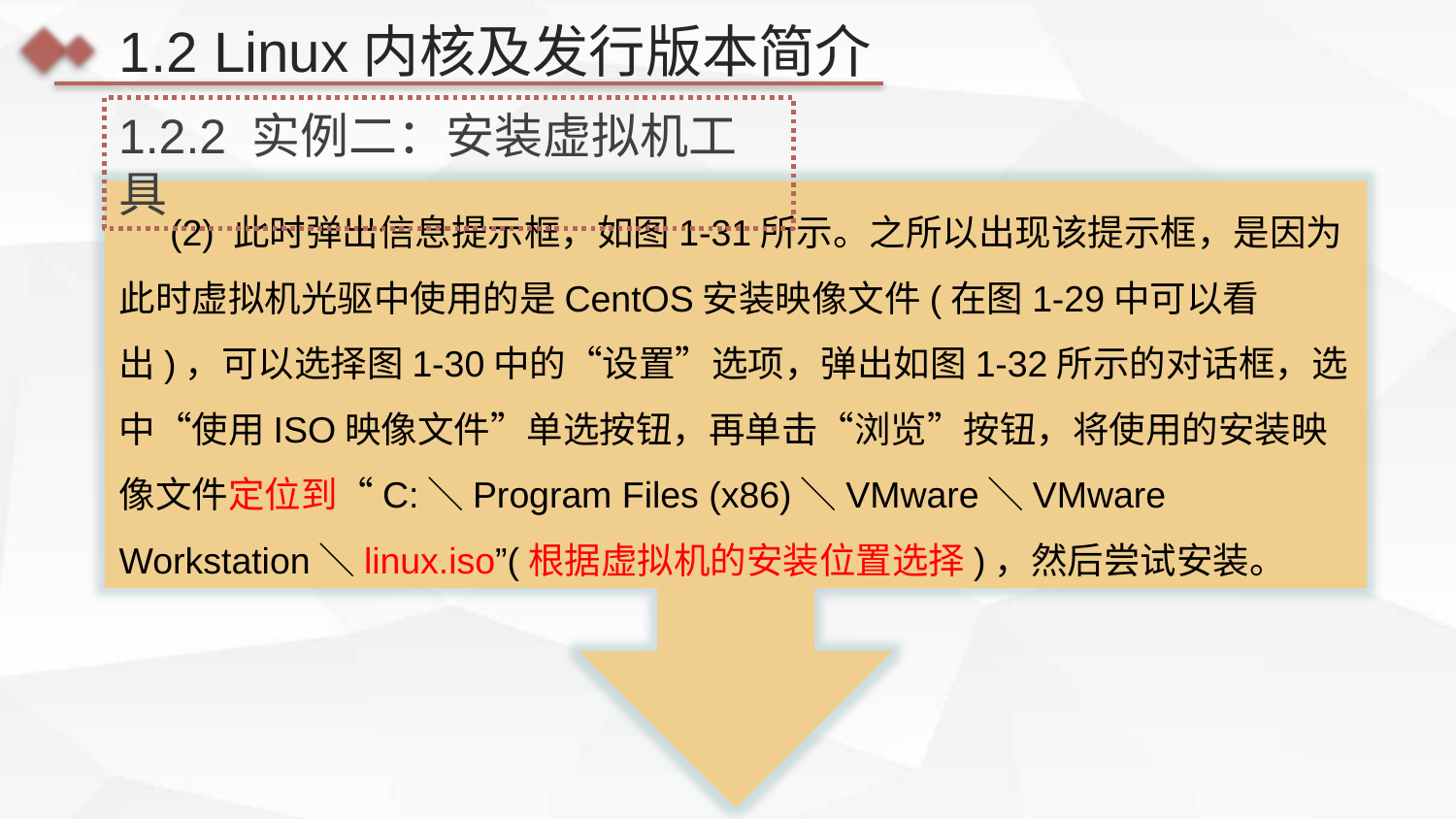

1.2 Linux内核及发行版本简介

1.2.2 实例二：安装虚拟机工具
     (2) 此时弹出信息提示框，如图1-31所示。之所以出现该提示框，是因为此时虚拟机光驱中使用的是CentOS安装映像文件(在图1-29中可以看出)，可以选择图1-30中的“设置”选项，弹出如图1-32所示的对话框，选中“使用ISO映像文件”单选按钮，再单击“浏览”按钮，将使用的安装映像文件定位到“C:＼Program Files (x86)＼VMware＼VMware Workstation＼linux.iso”(根据虚拟机的安装位置选择)，然后尝试安装。